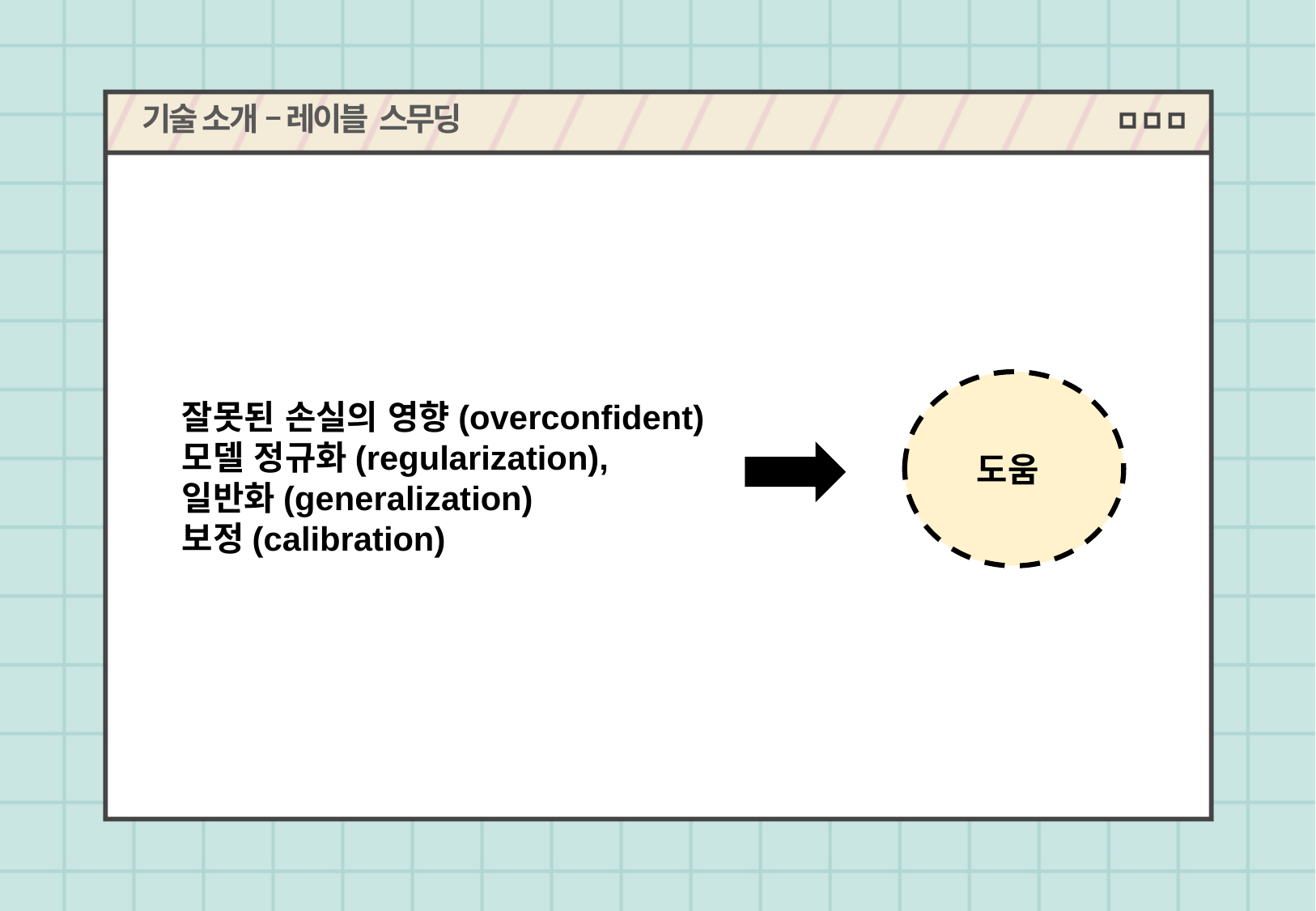

기술 소개 – 레이블  스무딩

도움
잘못된 손실의 영향(overconfident)
모델 정규화(regularization),
일반화(generalization)
보정(calibration)